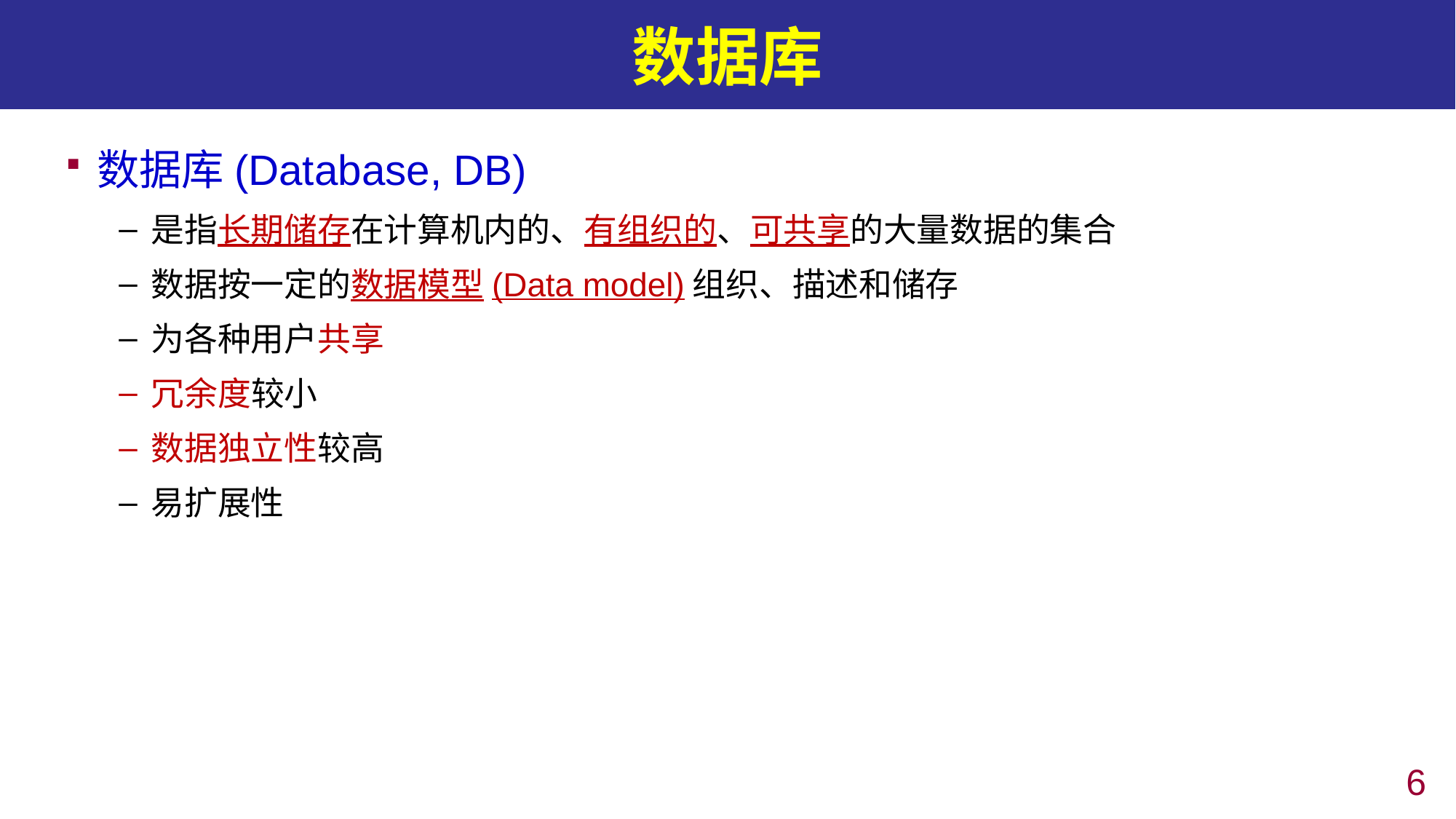

# 数据库
数据库(Database, DB)
是指长期储存在计算机内的、有组织的、可共享的大量数据的集合
数据按一定的数据模型(Data model)组织、描述和储存
为各种用户共享
冗余度较小
数据独立性较高
易扩展性
6